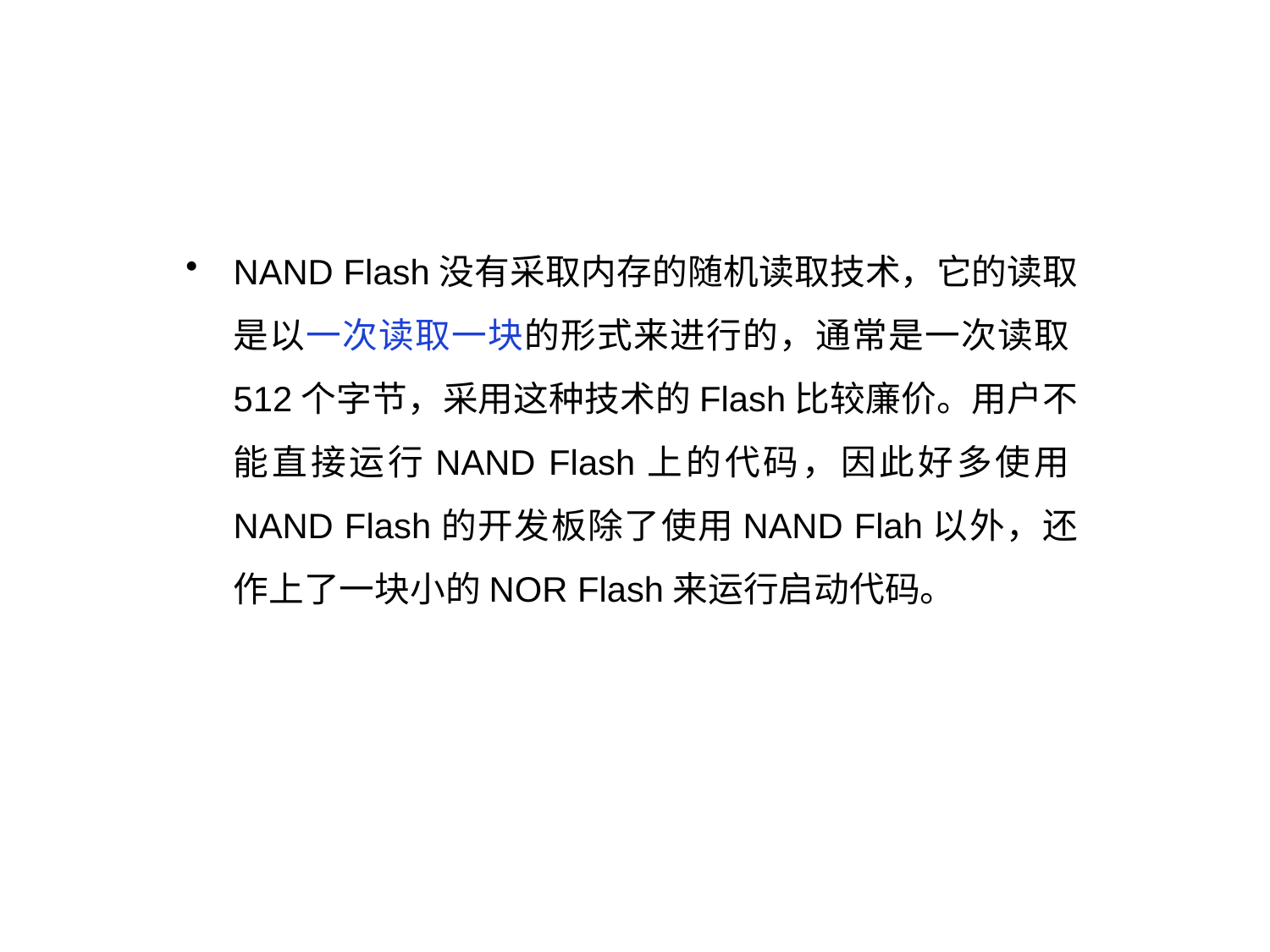

NAND Flash没有采取内存的随机读取技术，它的读取是以一次读取一块的形式来进行的，通常是一次读取512个字节，采用这种技术的Flash比较廉价。用户不能直接运行NAND Flash上的代码，因此好多使用NAND Flash的开发板除了使用NAND Flah以外，还作上了一块小的NOR Flash来运行启动代码。